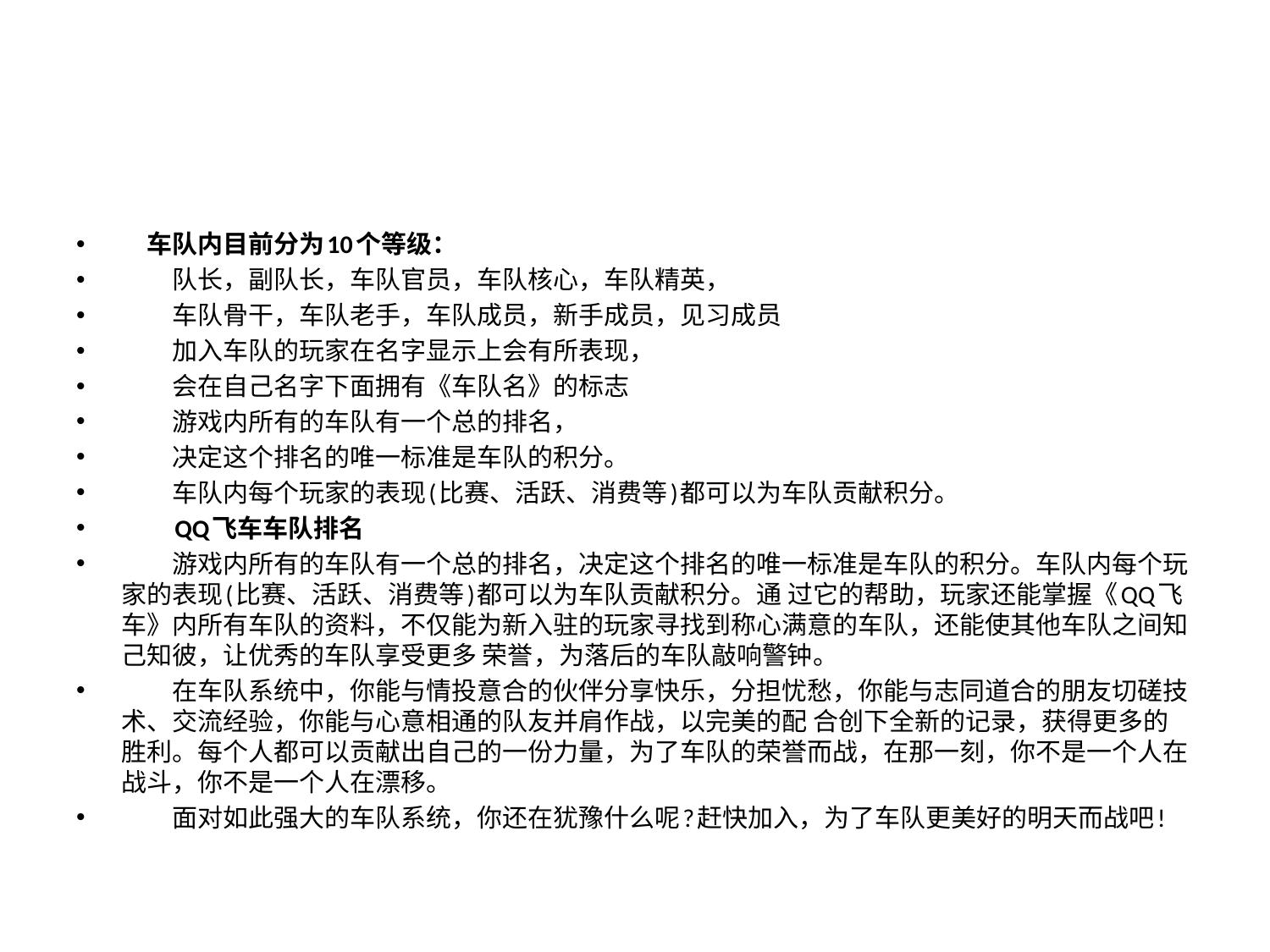

#
　车队内目前分为10个等级：
　　队长，副队长，车队官员，车队核心，车队精英，
　　车队骨干，车队老手，车队成员，新手成员，见习成员
　　加入车队的玩家在名字显示上会有所表现，
　　会在自己名字下面拥有《车队名》的标志
　　游戏内所有的车队有一个总的排名，
　　决定这个排名的唯一标准是车队的积分。
　　车队内每个玩家的表现(比赛、活跃、消费等)都可以为车队贡献积分。
　　QQ飞车车队排名
　　游戏内所有的车队有一个总的排名，决定这个排名的唯一标准是车队的积分。车队内每个玩家的表现(比赛、活跃、消费等)都可以为车队贡献积分。通 过它的帮助，玩家还能掌握《QQ飞车》内所有车队的资料，不仅能为新入驻的玩家寻找到称心满意的车队，还能使其他车队之间知己知彼，让优秀的车队享受更多 荣誉，为落后的车队敲响警钟。
　　在车队系统中，你能与情投意合的伙伴分享快乐，分担忧愁，你能与志同道合的朋友切磋技术、交流经验，你能与心意相通的队友并肩作战，以完美的配 合创下全新的记录，获得更多的胜利。每个人都可以贡献出自己的一份力量，为了车队的荣誉而战，在那一刻，你不是一个人在战斗，你不是一个人在漂移。
　　面对如此强大的车队系统，你还在犹豫什么呢?赶快加入，为了车队更美好的明天而战吧!